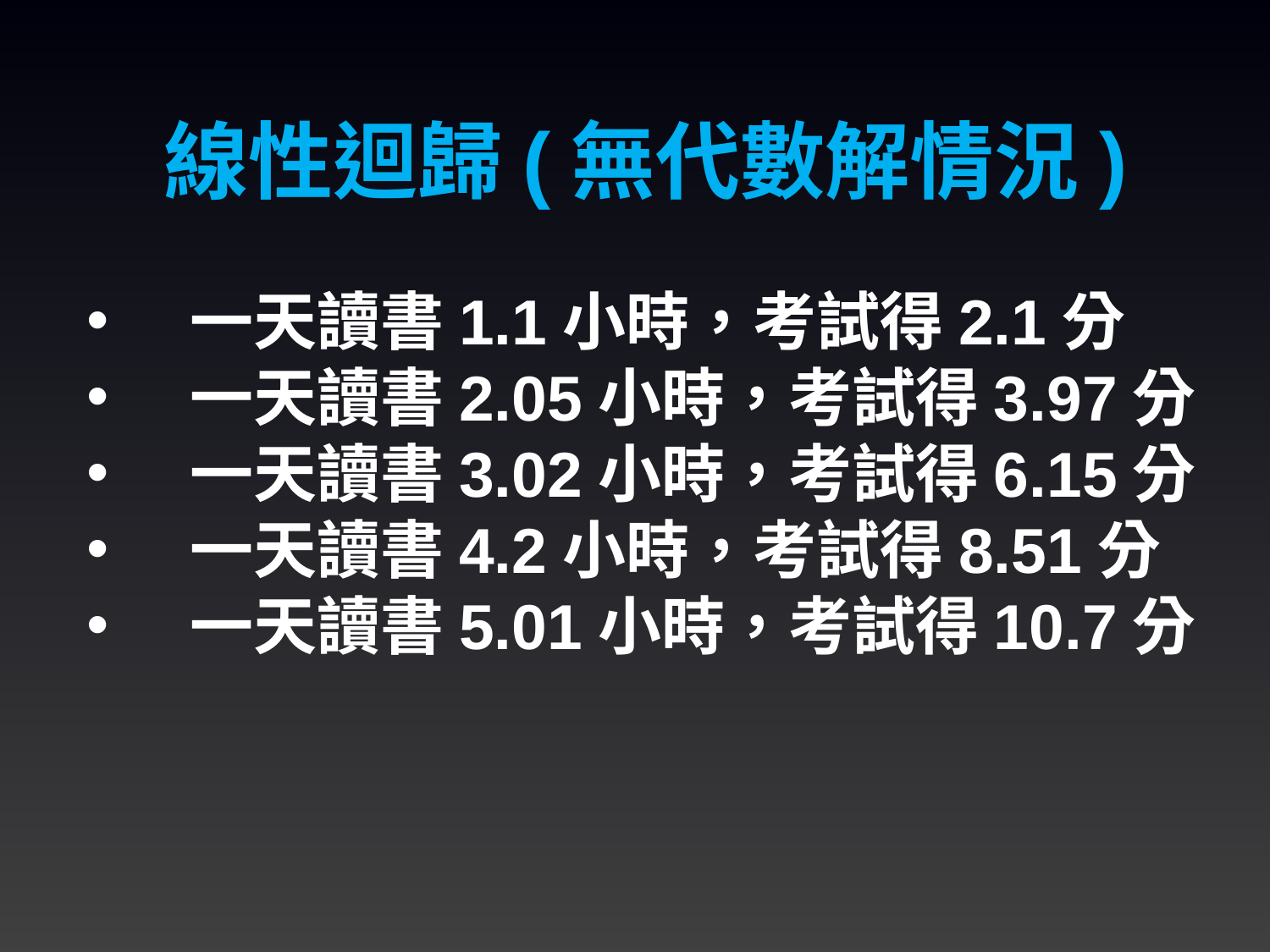

線性迴歸(無代數解情況)
一天讀書1.1小時，考試得2.1分
一天讀書2.05小時，考試得3.97分
一天讀書3.02小時，考試得6.15分
一天讀書4.2小時，考試得8.51分
一天讀書5.01小時，考試得10.7分